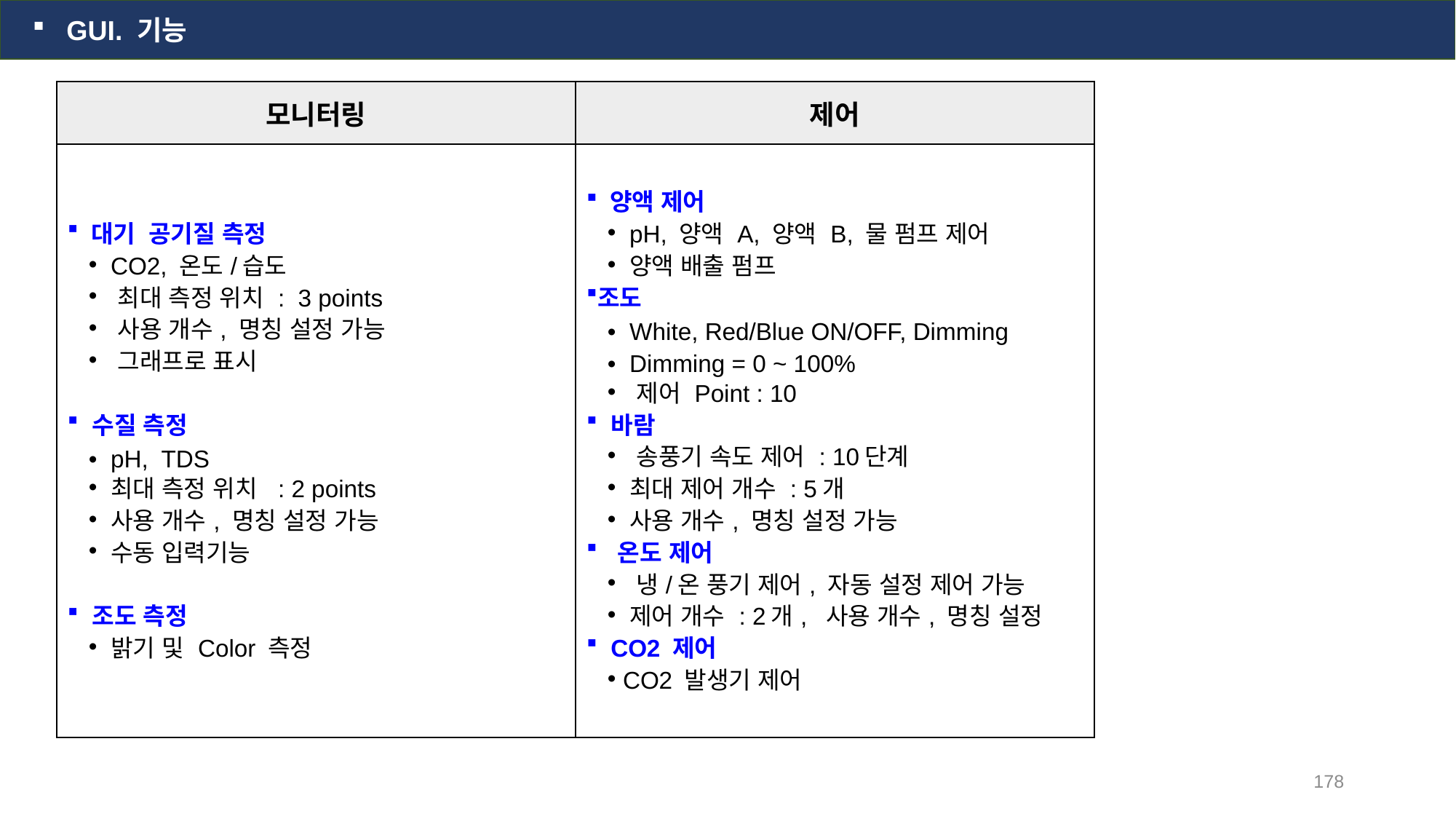

GUI. 기능
| 모니터링 | 제어 |
| --- | --- |
| 대기 공기질 측정 CO2, 온도/습도 최대 측정 위치 : 3 points 사용 개수, 명칭 설정 가능 그래프로 표시 수질 측정 pH, TDS 최대 측정 위치 : 2 points 사용 개수, 명칭 설정 가능 수동 입력기능 조도 측정 밝기 및 Color 측정 | 양액 제어 pH, 양액 A, 양액 B, 물 펌프 제어 양액 배출 펌프 조도 White, Red/Blue ON/OFF, Dimming Dimming = 0 ~ 100% 제어 Point : 10 바람 송풍기 속도 제어 : 10단계 최대 제어 개수 : 5개 사용 개수, 명칭 설정 가능 온도 제어 냉/온 풍기 제어, 자동 설정 제어 가능 제어 개수 : 2개, 사용 개수, 명칭 설정 CO2 제어 CO2 발생기 제어 |
178